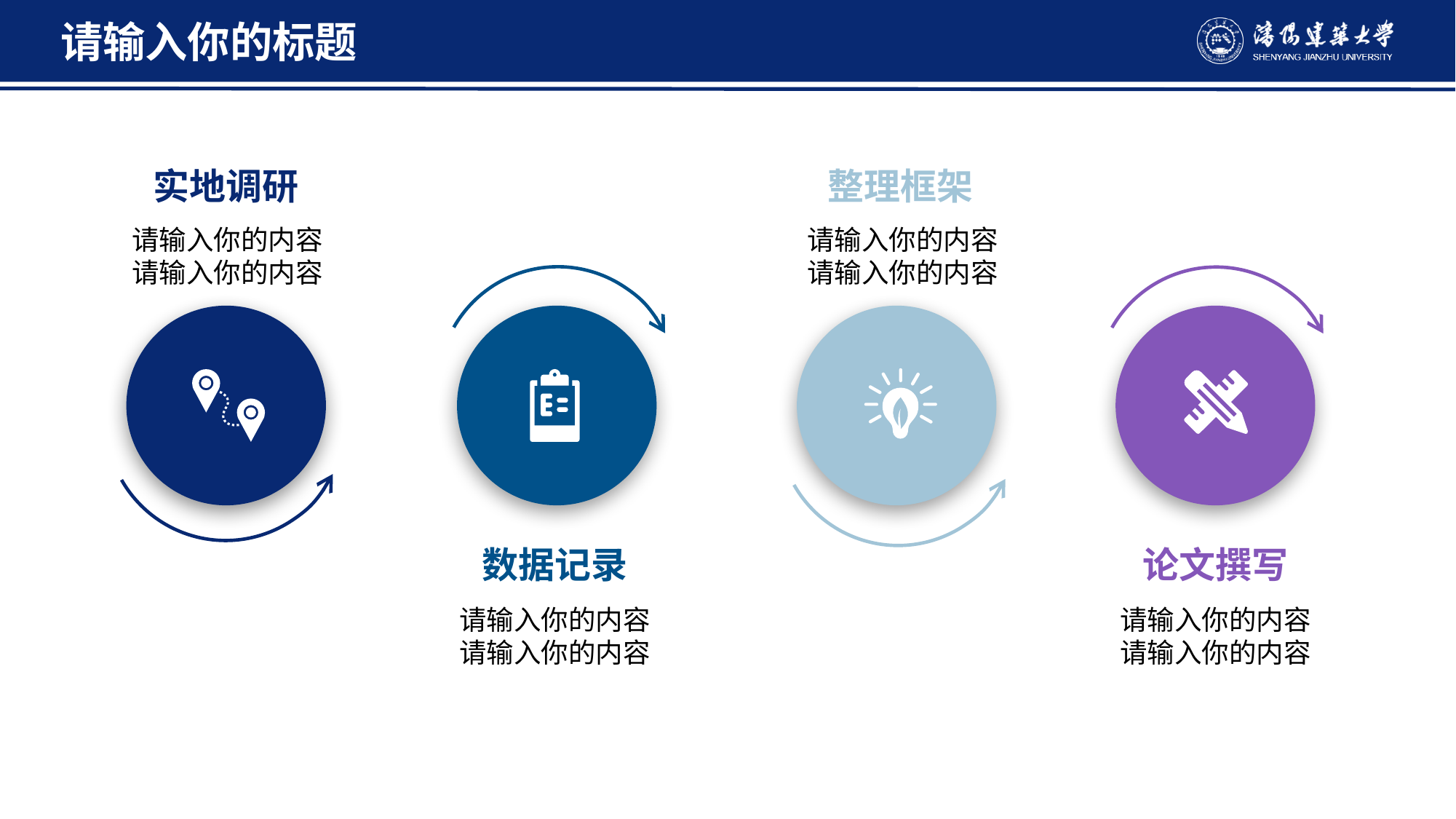

请输入你的标题
实地调研
整理框架
请输入你的内容
请输入你的内容
请输入你的内容
请输入你的内容

数据记录
论文撰写
请输入你的内容
请输入你的内容
请输入你的内容
请输入你的内容